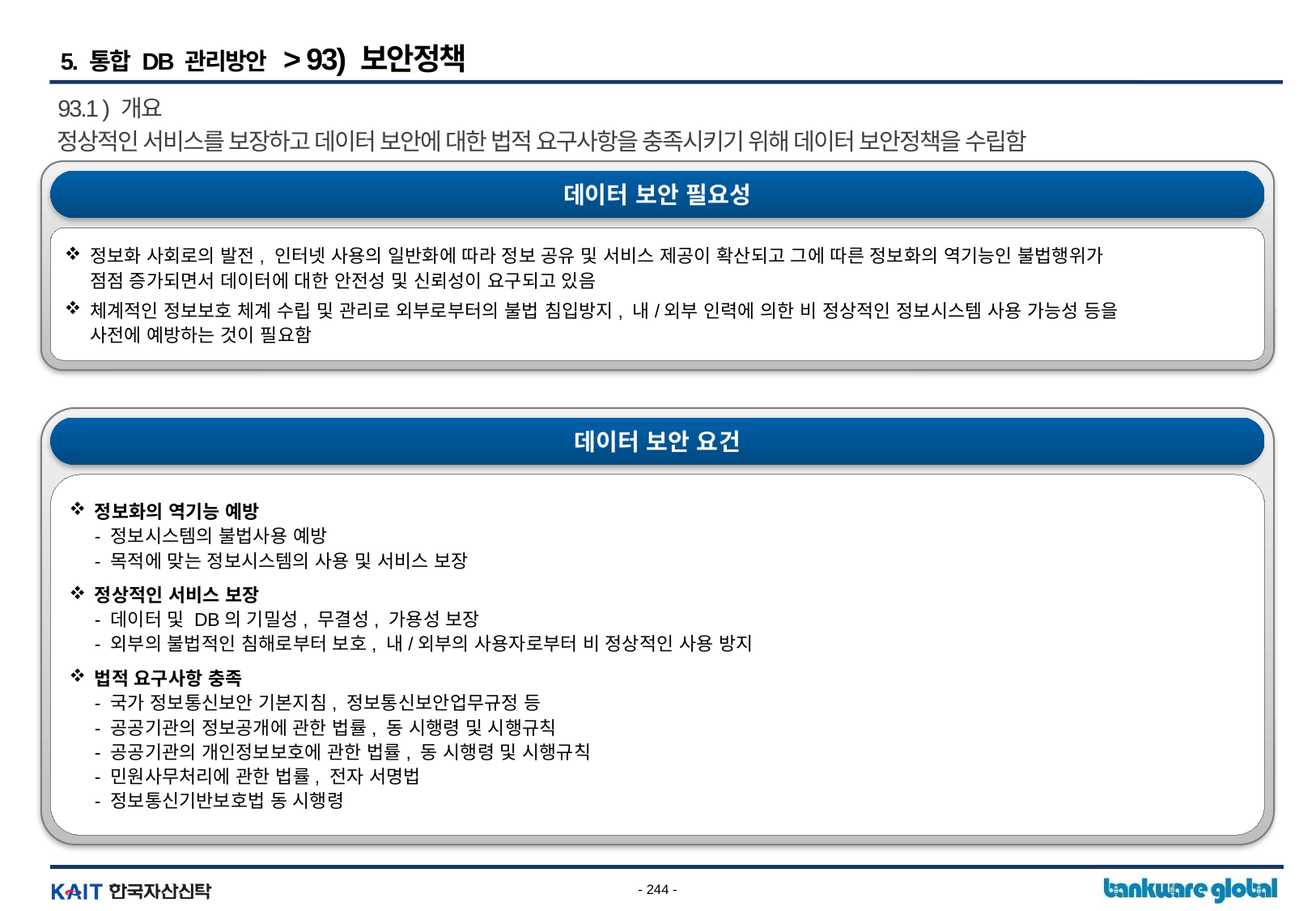

5. 통합 DB 관리방안 > 93) 보안정책
93.1 ) 개요
정상적인 서비스를 보장하고 데이터 보안에 대한 법적 요구사항을 충족시키기 위해 데이터 보안정책을 수립함

데이터 보안 필요성
정보화 사회로의 발전, 인터넷 사용의 일반화에 따라 정보 공유 및 서비스 제공이 확산되고 그에 따른 정보화의 역기능인 불법행위가
점점 증가되면서 데이터에 대한 안전성 및 신뢰성이 요구되고 있음
체계적인 정보보호 체계 수립 및 관리로 외부로부터의 불법 침입방지, 내/외부 인력에 의한 비 정상적인 정보시스템 사용 가능성 등을
사전에 예방하는 것이 필요함

데이터 보안 요건
정보화의 역기능 예방
- 정보시스템의 불법사용 예방
- 목적에 맞는 정보시스템의 사용 및 서비스 보장
정상적인 서비스 보장
- 데이터 및 DB의 기밀성, 무결성, 가용성 보장
- 외부의 불법적인 침해로부터 보호, 내/외부의 사용자로부터 비 정상적인 사용 방지
법적 요구사항 충족
- 국가 정보통신보안 기본지침, 정보통신보안업무규정 등
- 공공기관의 정보공개에 관한 법률, 동 시행령 및 시행규칙
- 공공기관의 개인정보보호에 관한 법률, 동 시행령 및 시행규칙
- 민원사무처리에 관한 법률, 전자 서명법
- 정보통신기반보호법 동 시행령